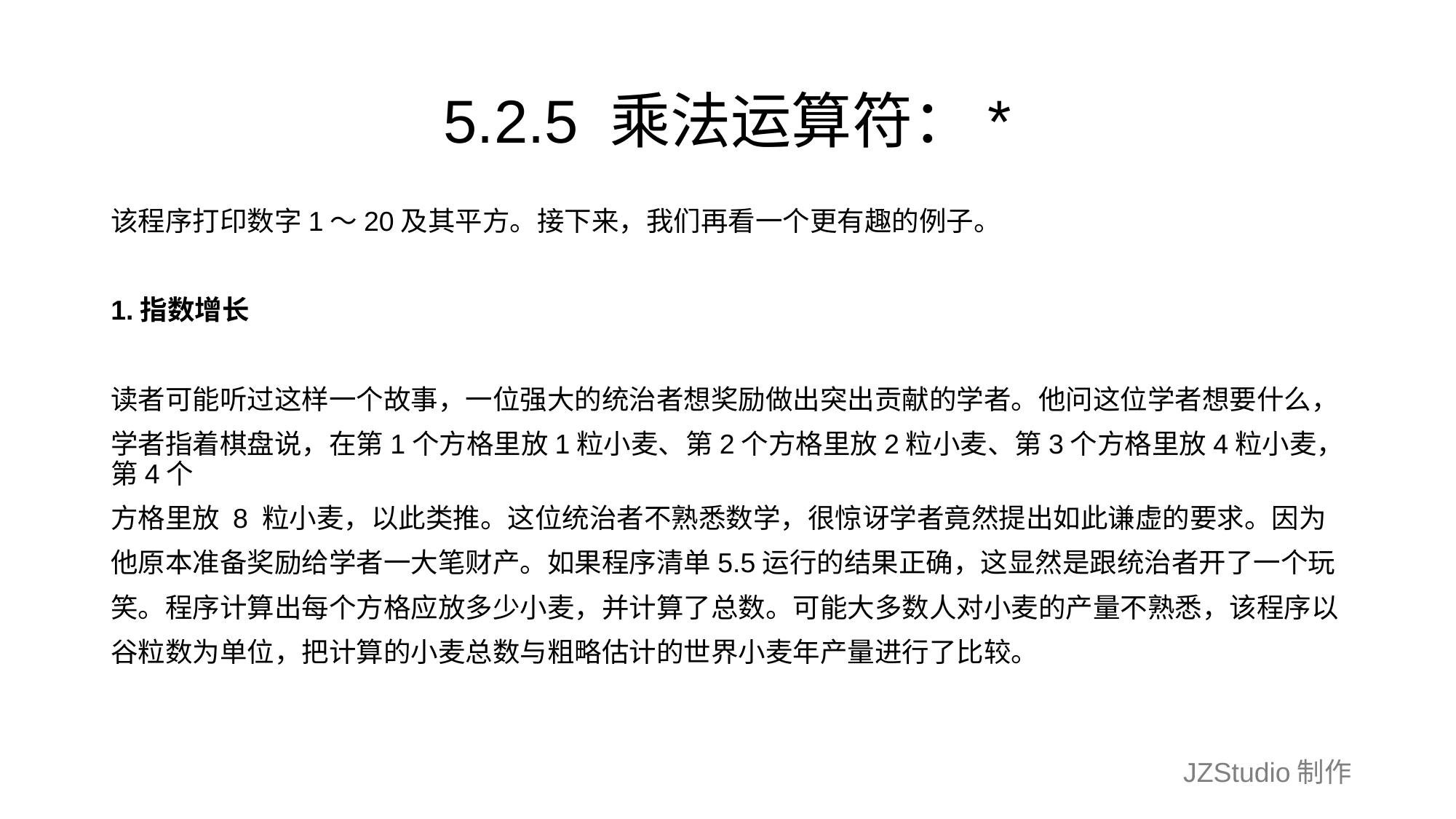

# 5.2.5 乘法运算符：*
该程序打印数字1～20及其平方。接下来，我们再看一个更有趣的例子。

1.指数增长

读者可能听过这样一个故事，一位强大的统治者想奖励做出突出贡献的学者。他问这位学者想要什么，
学者指着棋盘说，在第1个方格里放1粒小麦、第2个方格里放2粒小麦、第3个方格里放4粒小麦，第4个
方格里放 8 粒小麦，以此类推。这位统治者不熟悉数学，很惊讶学者竟然提出如此谦虚的要求。因为
他原本准备奖励给学者一大笔财产。如果程序清单5.5运行的结果正确，这显然是跟统治者开了一个玩
笑。程序计算出每个方格应放多少小麦，并计算了总数。可能大多数人对小麦的产量不熟悉，该程序以
谷粒数为单位，把计算的小麦总数与粗略估计的世界小麦年产量进行了比较。